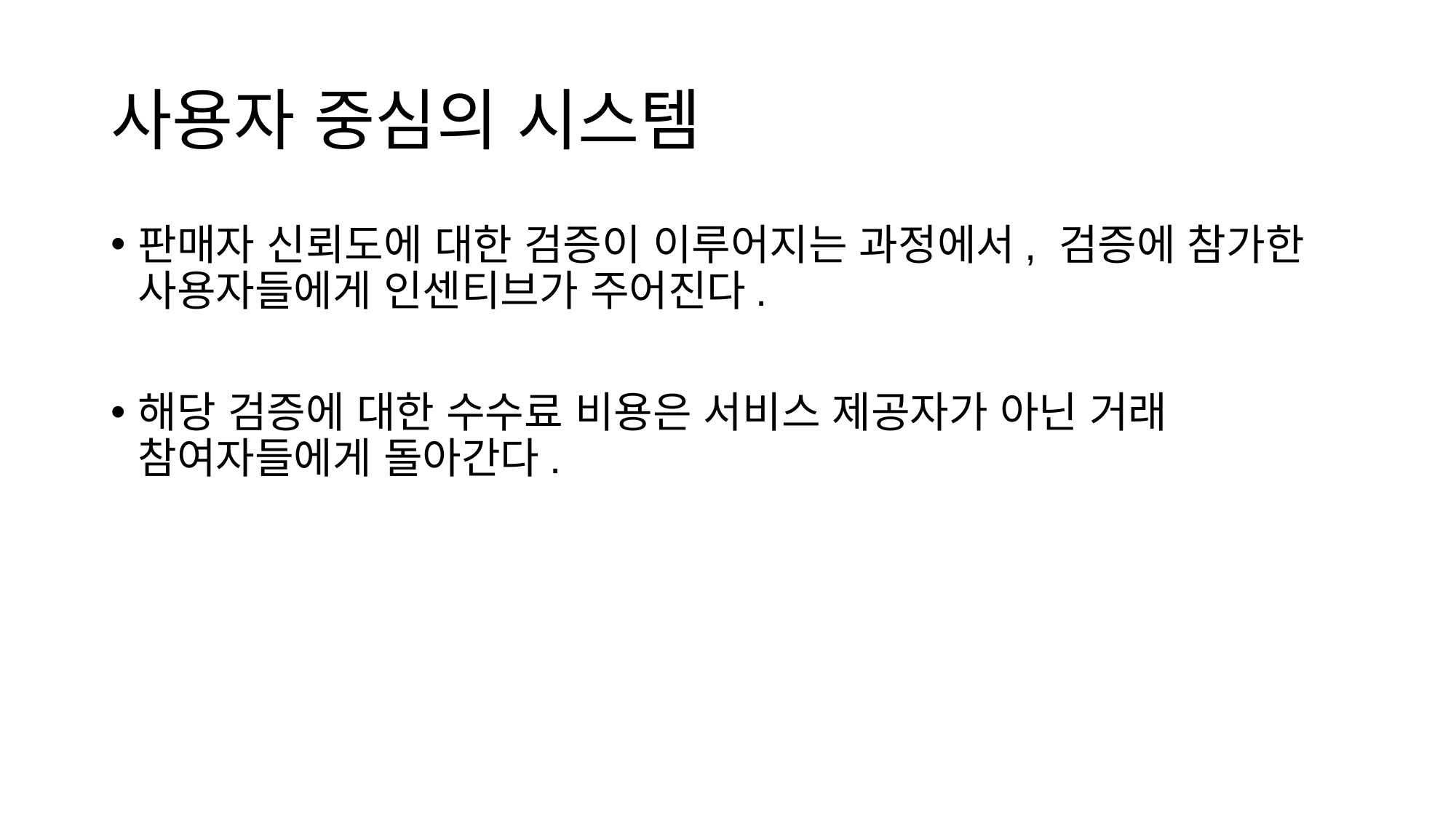

# 사용자 중심의 시스템
판매자 신뢰도에 대한 검증이 이루어지는 과정에서, 검증에 참가한 사용자들에게 인센티브가 주어진다.

해당 검증에 대한 수수료 비용은 서비스 제공자가 아닌 거래 참여자들에게 돌아간다.